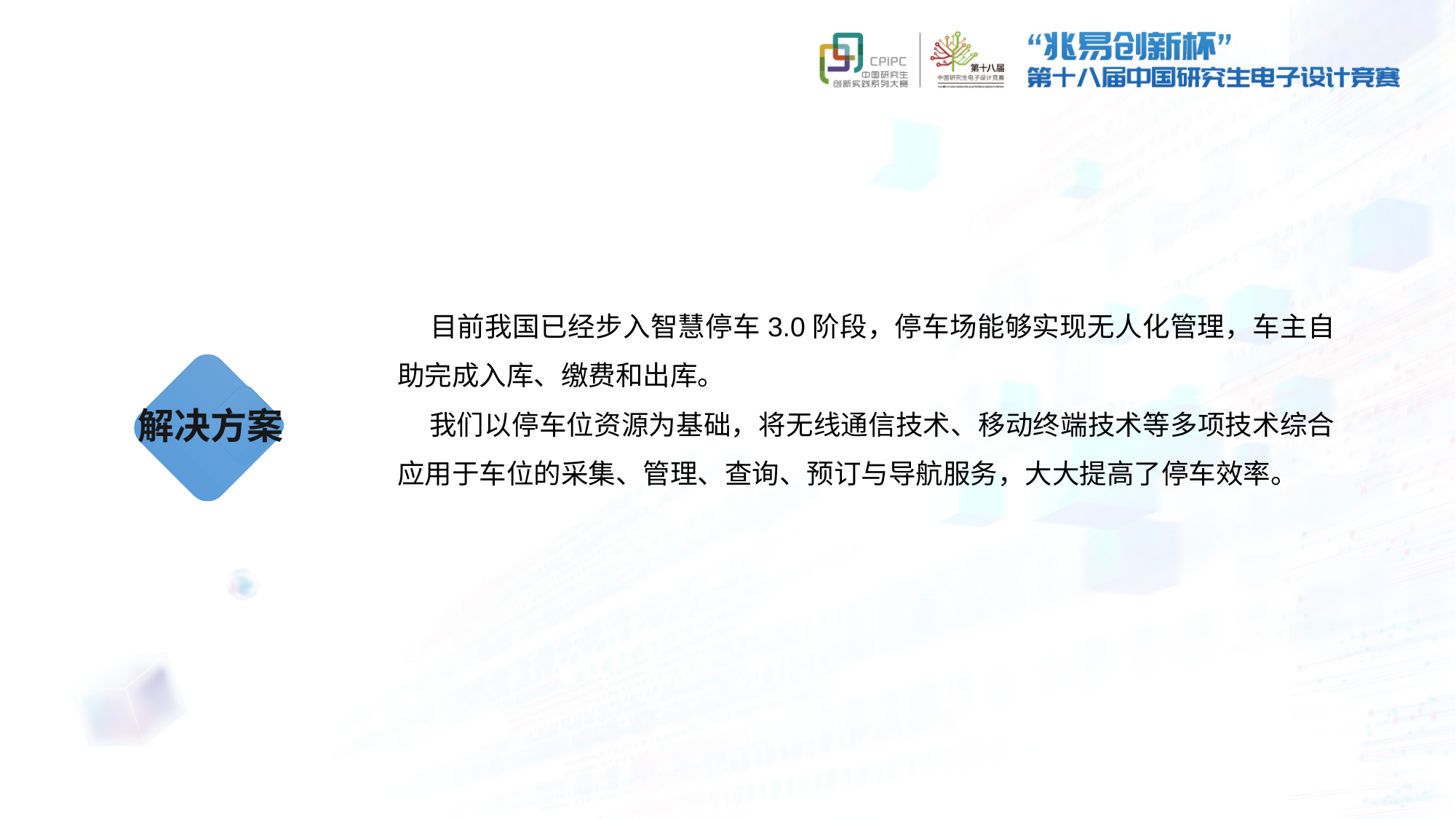

目前我国已经步入智慧停车3.0阶段，停车场能够实现无人化管理，车主自助完成入库、缴费和出库。
    我们以停车位资源为基础，将无线通信技术、移动终端技术等多项技术综合应用于车位的采集、管理、查询、预订与导航服务，大大提高了停车效率。

解决方案